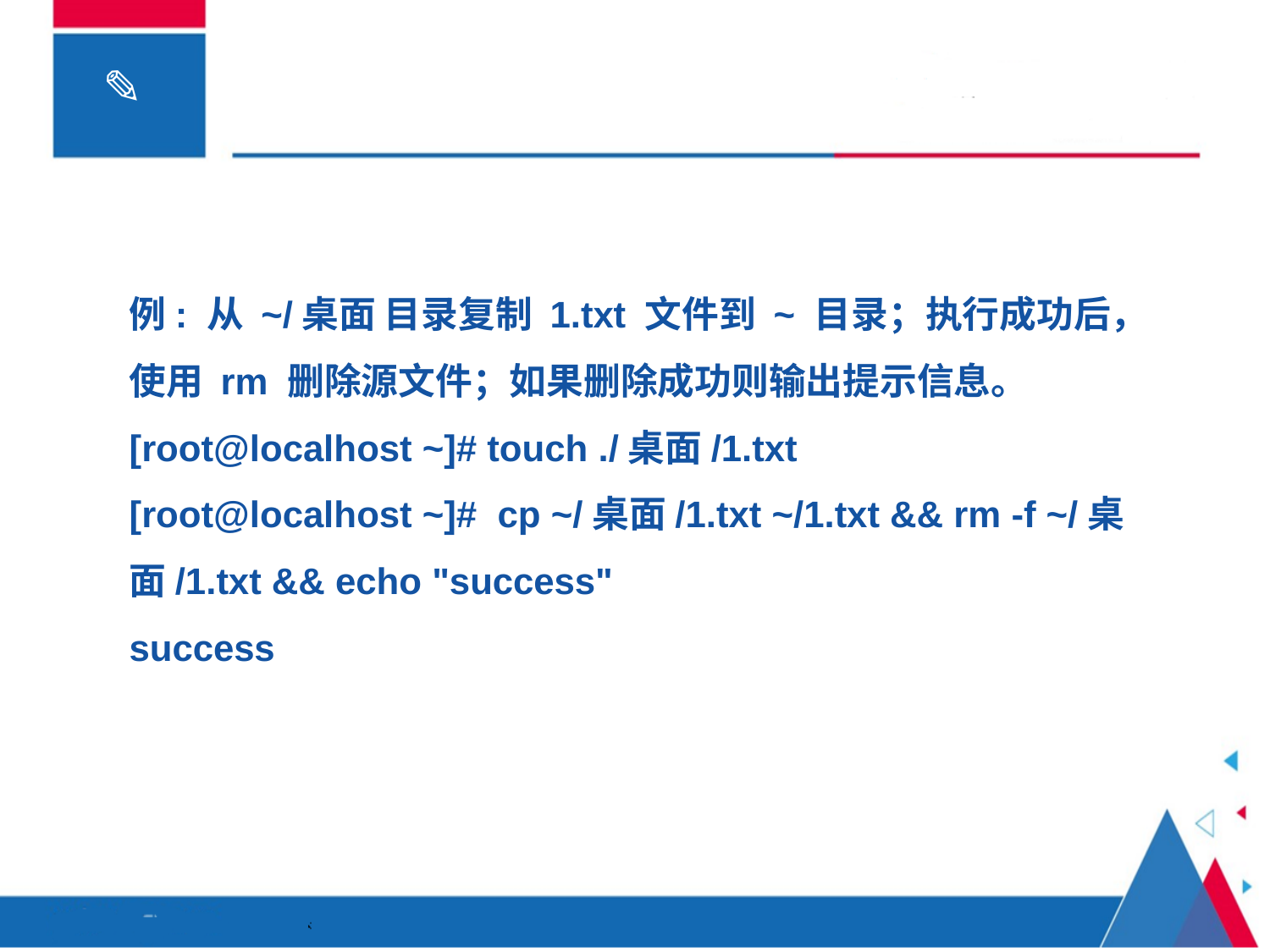

例: 从 ~/桌面 目录复制 1.txt 文件到 ~ 目录；执行成功后，使用 rm 删除源文件；如果删除成功则输出提示信息。
[root@localhost ~]# touch ./桌面/1.txt
[root@localhost ~]#  cp ~/桌面/1.txt ~/1.txt && rm -f ~/桌面/1.txt && echo "success"
success